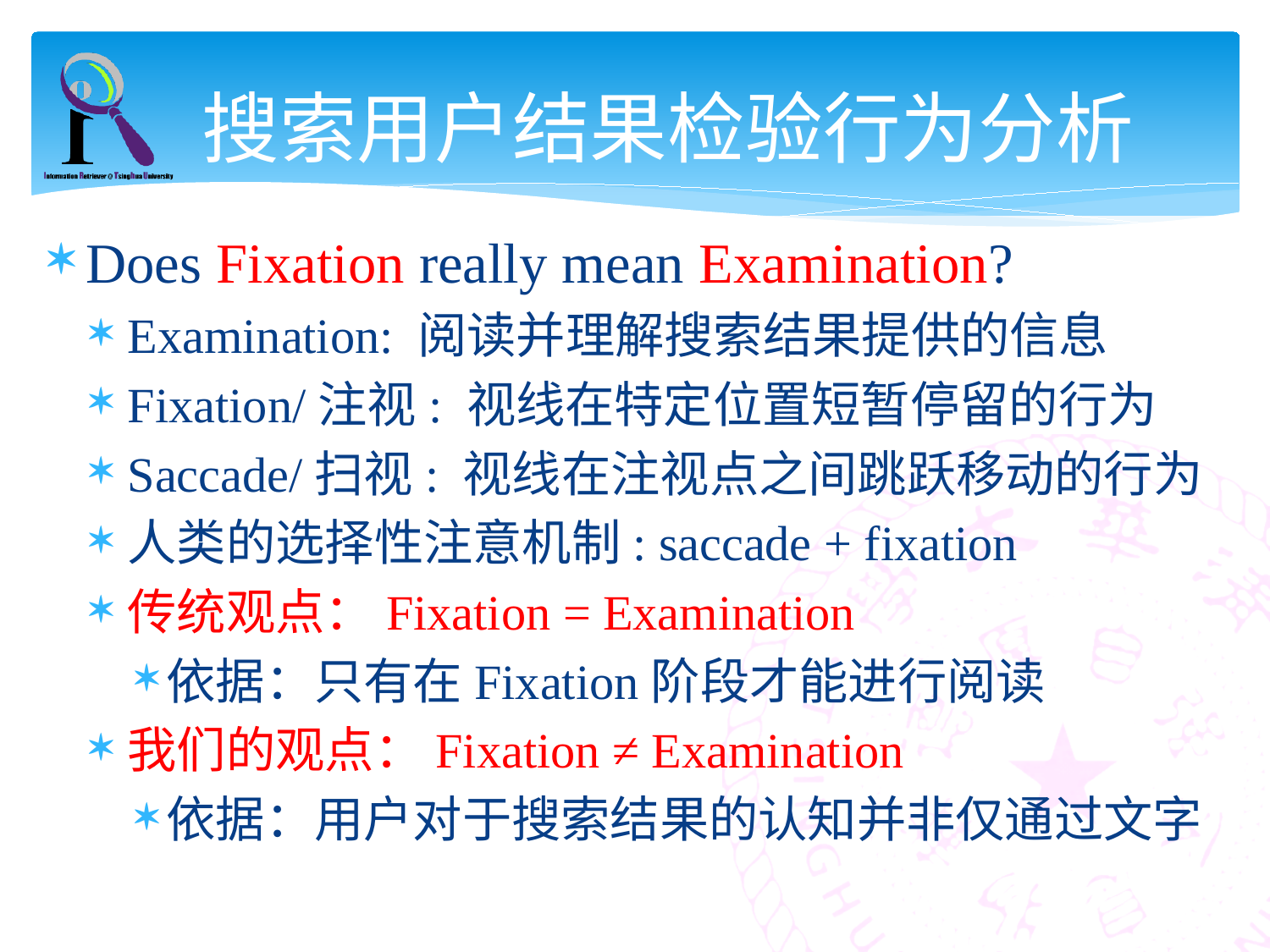

# 搜索用户结果检验行为分析
Does Fixation really mean Examination?
Examination: 阅读并理解搜索结果提供的信息
Fixation/注视: 视线在特定位置短暂停留的行为
Saccade/扫视: 视线在注视点之间跳跃移动的行为
人类的选择性注意机制: saccade + fixation
传统观点：Fixation = Examination
依据：只有在Fixation阶段才能进行阅读
我们的观点：Fixation ≠ Examination
依据：用户对于搜索结果的认知并非仅通过文字